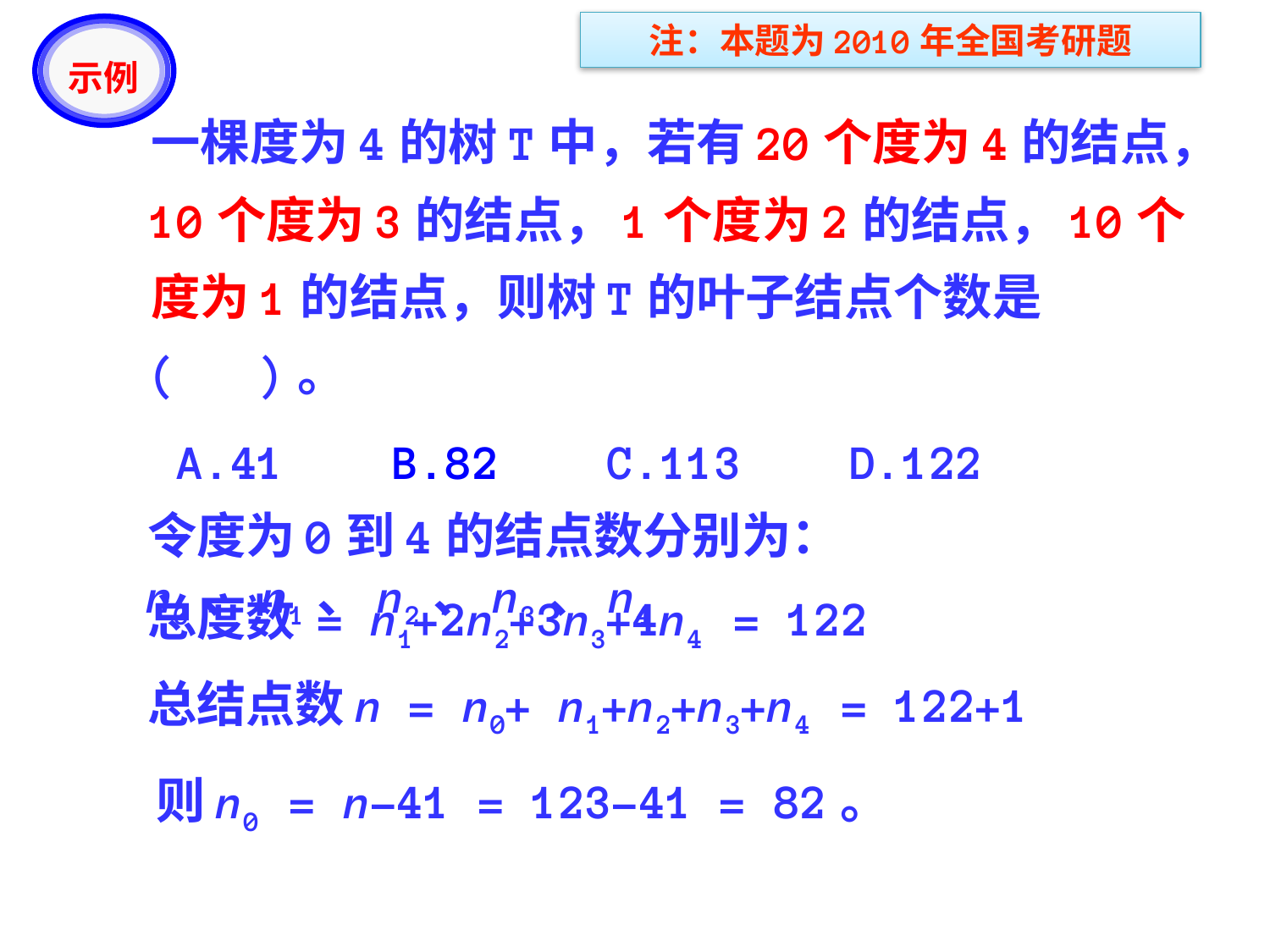

注：本题为2010年全国考研题

示例
一棵度为4的树T中，若有20个度为4的结点，10个度为3的结点，1个度为2的结点，10个度为1的结点，则树T的叶子结点个数是(   )。
 A.41    B.82    C.113    D.122
令度为0到4的结点数分别为：n0、n1、n2、n3、n4
总度数 = n1+2n2+3n3+4n4  = 122
总结点数n = n0+ n1+n2+n3+n4  = 122+1
则n0  = n-41 = 123-41 = 82。